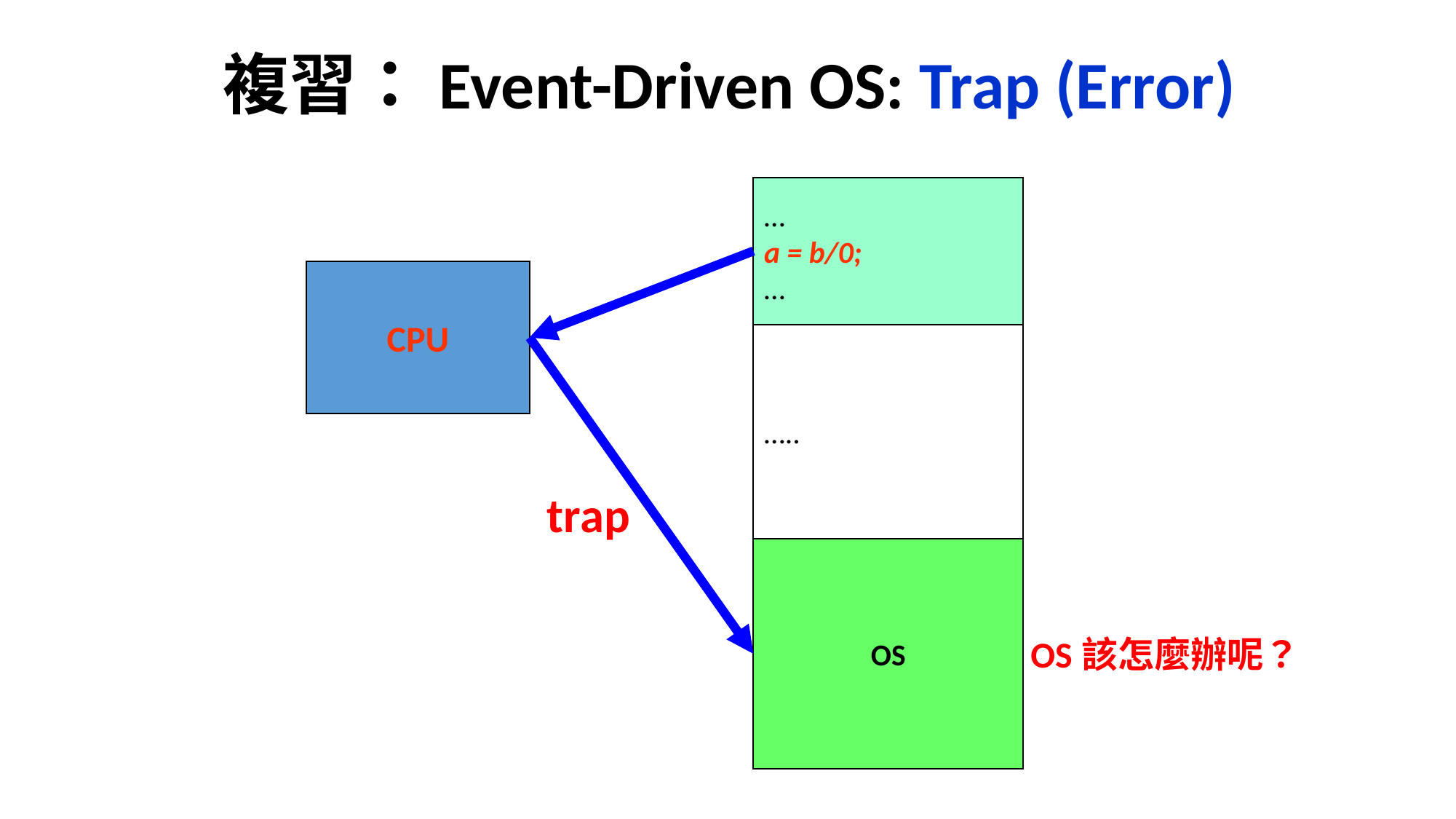

# 複習：Event-Driven OS: Trap (Error)
…
a = b/0;
…
CPU
…..
trap
OS
OS該怎麼辦呢？